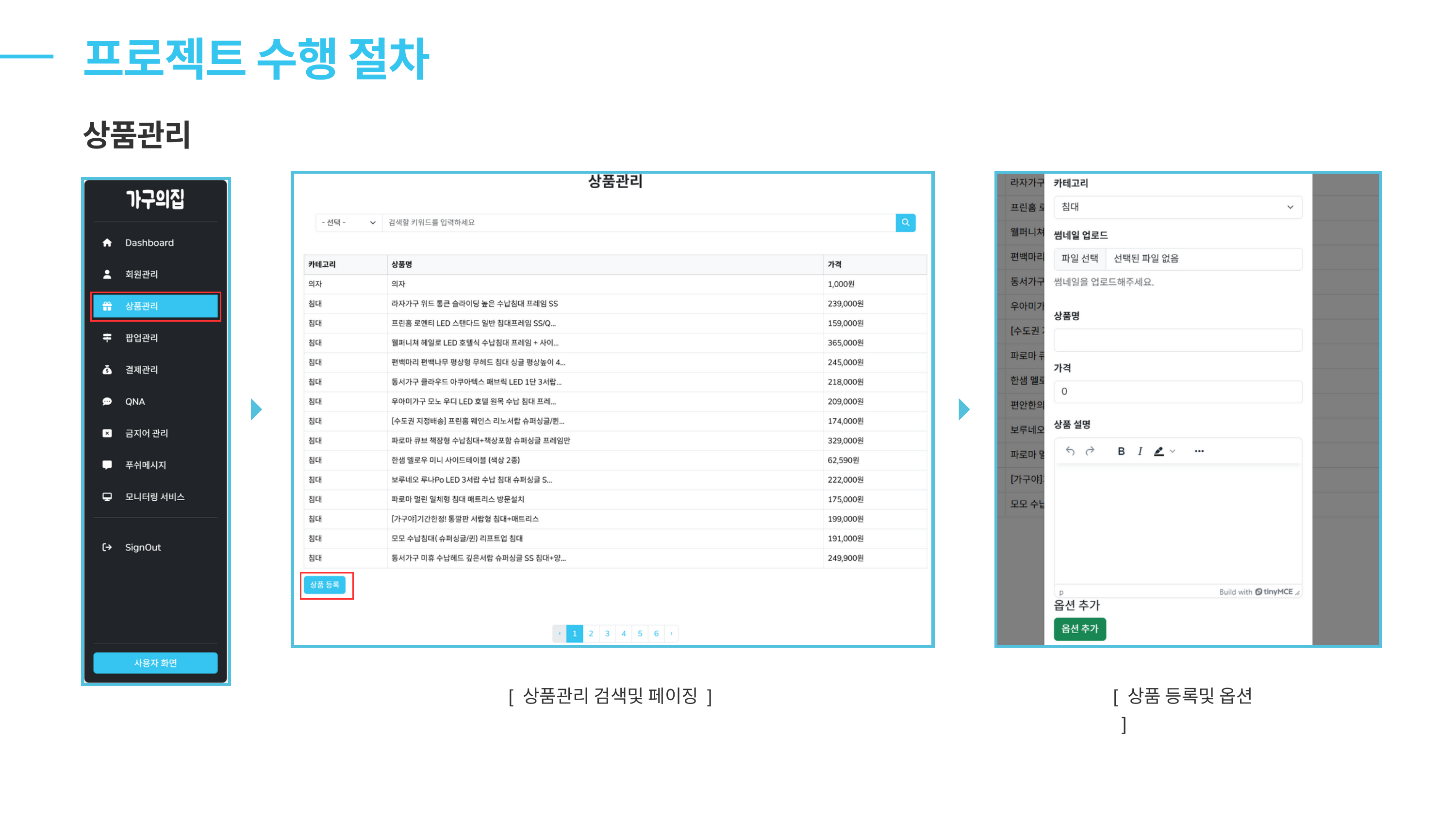

프로젝트 수행 절차

상품관리

[ 상품관리 검색및 페이징 ]
[ 상품 등록및 옵션 ]